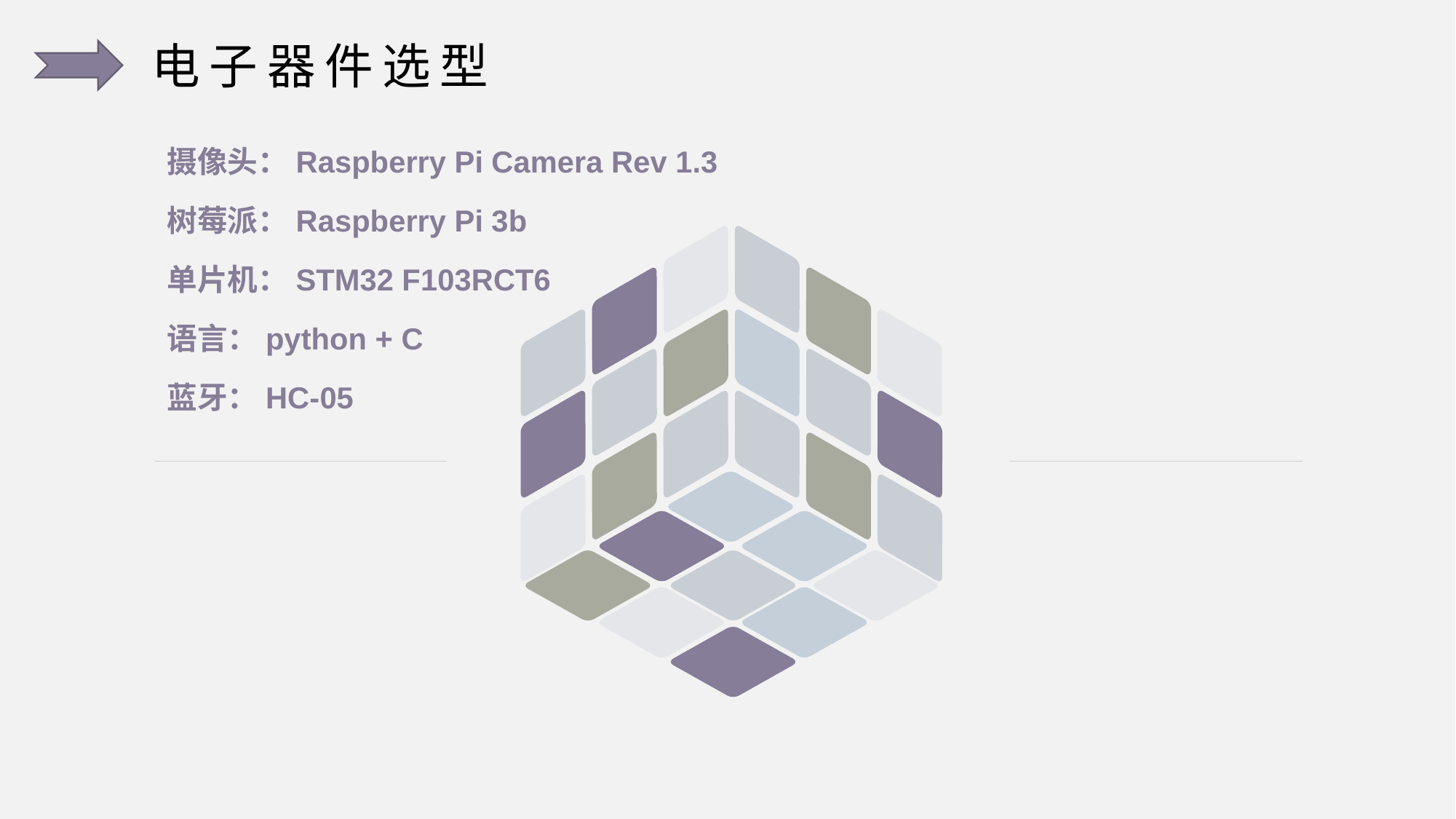

电子器件选型

摄像头：Raspberry Pi Camera Rev 1.3

树莓派：Raspberry Pi 3b
单片机：STM32 F103RCT6

语言：python + C
蓝牙：HC-05